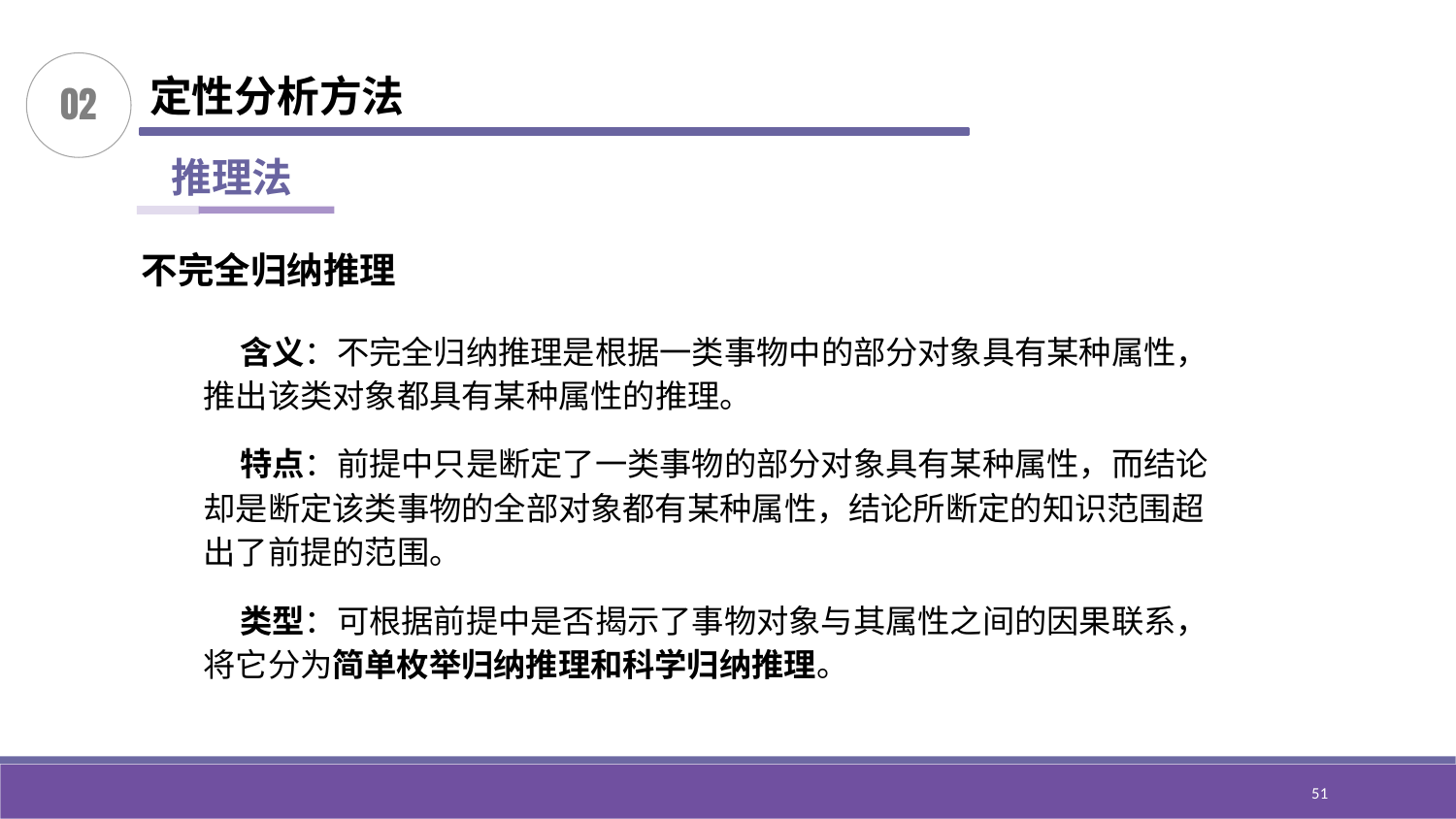

02
定性分析方法

推理法

不完全归纳推理
    含义：不完全归纳推理是根据一类事物中的部分对象具有某种属性，推出该类对象都具有某种属性的推理。
    特点：前提中只是断定了一类事物的部分对象具有某种属性，而结论却是断定该类事物的全部对象都有某种属性，结论所断定的知识范围超出了前提的范围。
    类型：可根据前提中是否揭示了事物对象与其属性之间的因果联系，将它分为简单枚举归纳推理和科学归纳推理。
51